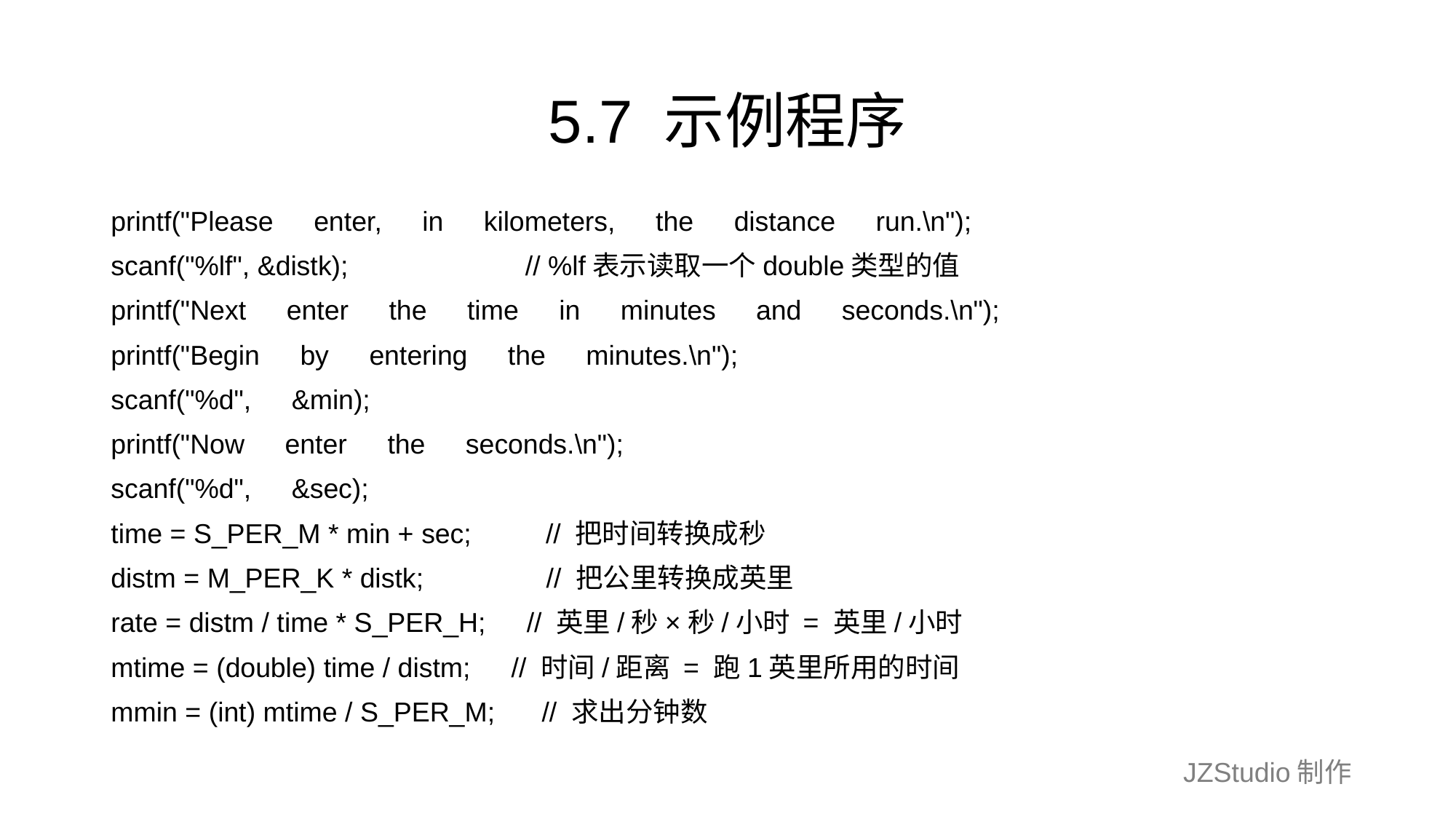

# 5.7 示例程序
printf("Please　enter,　in　kilometers,　the　distance　run.\n");
scanf("%lf", &distk);　　　　　　// %lf表示读取一个double类型的值
printf("Next　enter　the　time　in　minutes　and　seconds.\n");
printf("Begin　by　entering　the　minutes.\n");
scanf("%d",　&min);
printf("Now　enter　the　seconds.\n");
scanf("%d",　&sec);
time = S_PER_M * min + sec;　　 // 把时间转换成秒
distm = M_PER_K * distk;　　　　// 把公里转换成英里
rate = distm / time * S_PER_H;　// 英里/秒×秒/小时 = 英里/小时
mtime = (double) time / distm;　// 时间/距离 = 跑1英里所用的时间
mmin = (int) mtime / S_PER_M;　 // 求出分钟数